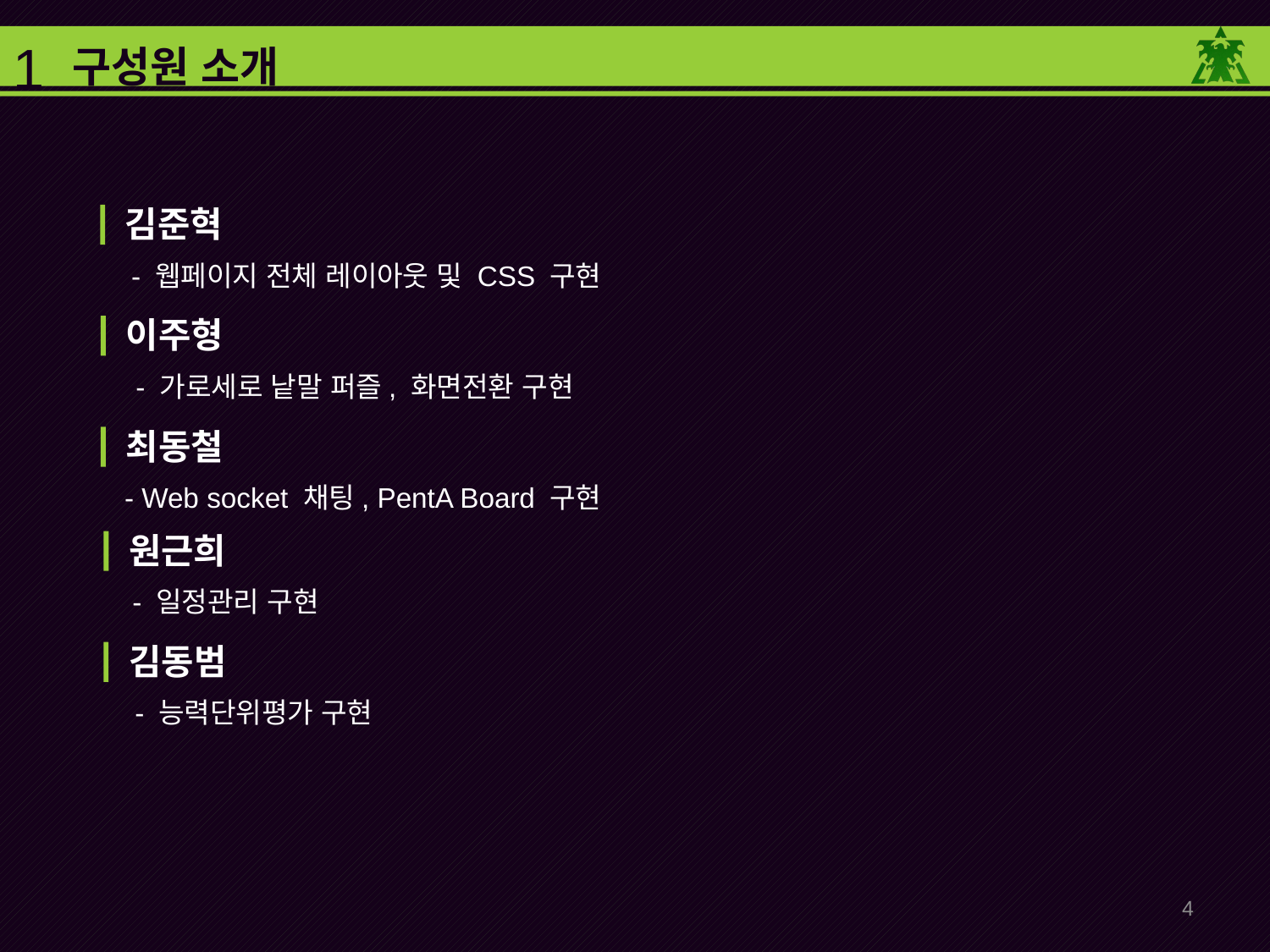

1
구성원 소개
김준혁

- 웹페이지 전체 레이아웃 및 CSS 구현
이주형

- 가로세로 낱말 퍼즐, 화면전환 구현
최동철

- Web socket 채팅, PentA Board 구현
원근희

- 일정관리 구현
김동범

- 능력단위평가 구현
4